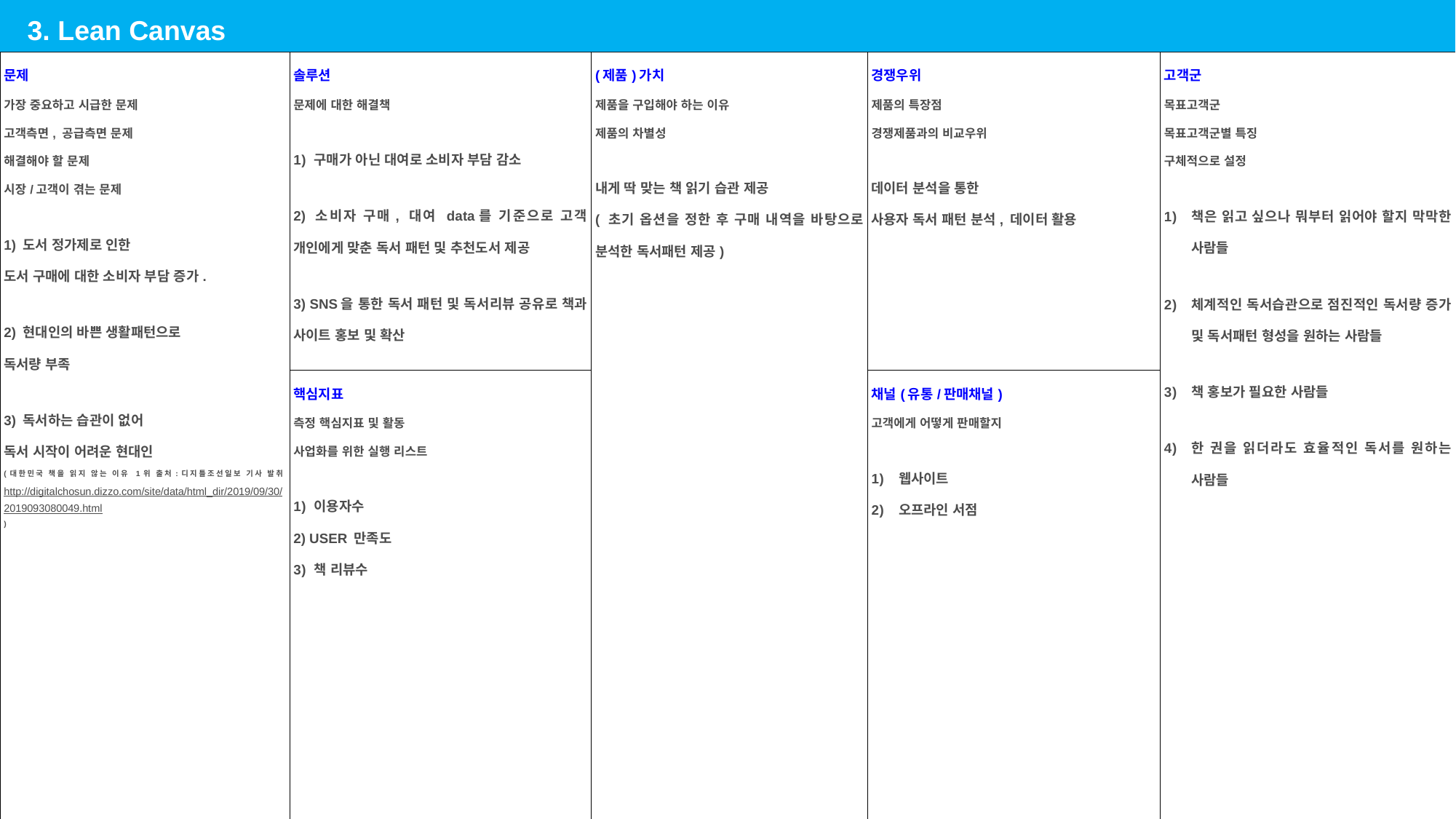

3. Lean Canvas
| 문제 가장 중요하고 시급한 문제 고객측면, 공급측면 문제 해결해야 할 문제 시장/고객이 겪는 문제 1) 도서 정가제로 인한 도서 구매에 대한 소비자 부담 증가. 2) 현대인의 바쁜 생활패턴으로 독서량 부족 3) 독서하는 습관이 없어 독서 시작이 어려운 현대인 (대한민국 책을 읽지 않는 이유 1위 출처:디지틀조선일보 기사 발취http://digitalchosun.dizzo.com/site/data/html\_dir/2019/09/30/2019093080049.html) | 솔루션 문제에 대한 해결책 구매가 아닌 대여로 소비자 부담 감소 2) 소비자 구매, 대여 data를 기준으로 고객 개인에게 맞춘 독서 패턴 및 추천도서 제공 3) SNS을 통한 독서 패턴 및 독서리뷰 공유로 책과 사이트 홍보 및 확산 | (제품)가치 제품을 구입해야 하는 이유 제품의 차별성 내게 딱 맞는 책 읽기 습관 제공 ( 초기 옵션을 정한 후 구매 내역을 바탕으로 분석한 독서패턴 제공) |  | 경쟁우위 제품의 특장점 경쟁제품과의 비교우위 데이터 분석을 통한 사용자 독서 패턴 분석, 데이터 활용 | 고객군 목표고객군 목표고객군별 특징 구체적으로 설정 책은 읽고 싶으나 뭐부터 읽어야 할지 막막한 사람들 체계적인 독서습관으로 점진적인 독서량 증가 및 독서패턴 형성을 원하는 사람들 책 홍보가 필요한 사람들 한 권을 읽더라도 효율적인 독서를 원하는 사람들 |
| --- | --- | --- | --- | --- | --- |
|  | 핵심지표 측정 핵심지표 및 활동 사업화를 위한 실행 리스트 이용자수 USER 만족도 책 리뷰수 |  |  | 채널(유통/판매채널) 고객에게 어떻게 판매할지 웹사이트 오프라인 서점 |  |
| 비용구조 사업화를 위한 활동시 소요비용(유통, 설비, 마케팅 등) 소요비용 조달방법 1)마케팅 비용 2) 시장 조사 비용 |  |  | 수익원 수익모델 수익창출 방안(제품별, 유통/판매 채널별) A) 판매, 대여료 B) 홍보료(출판사) |  |  |